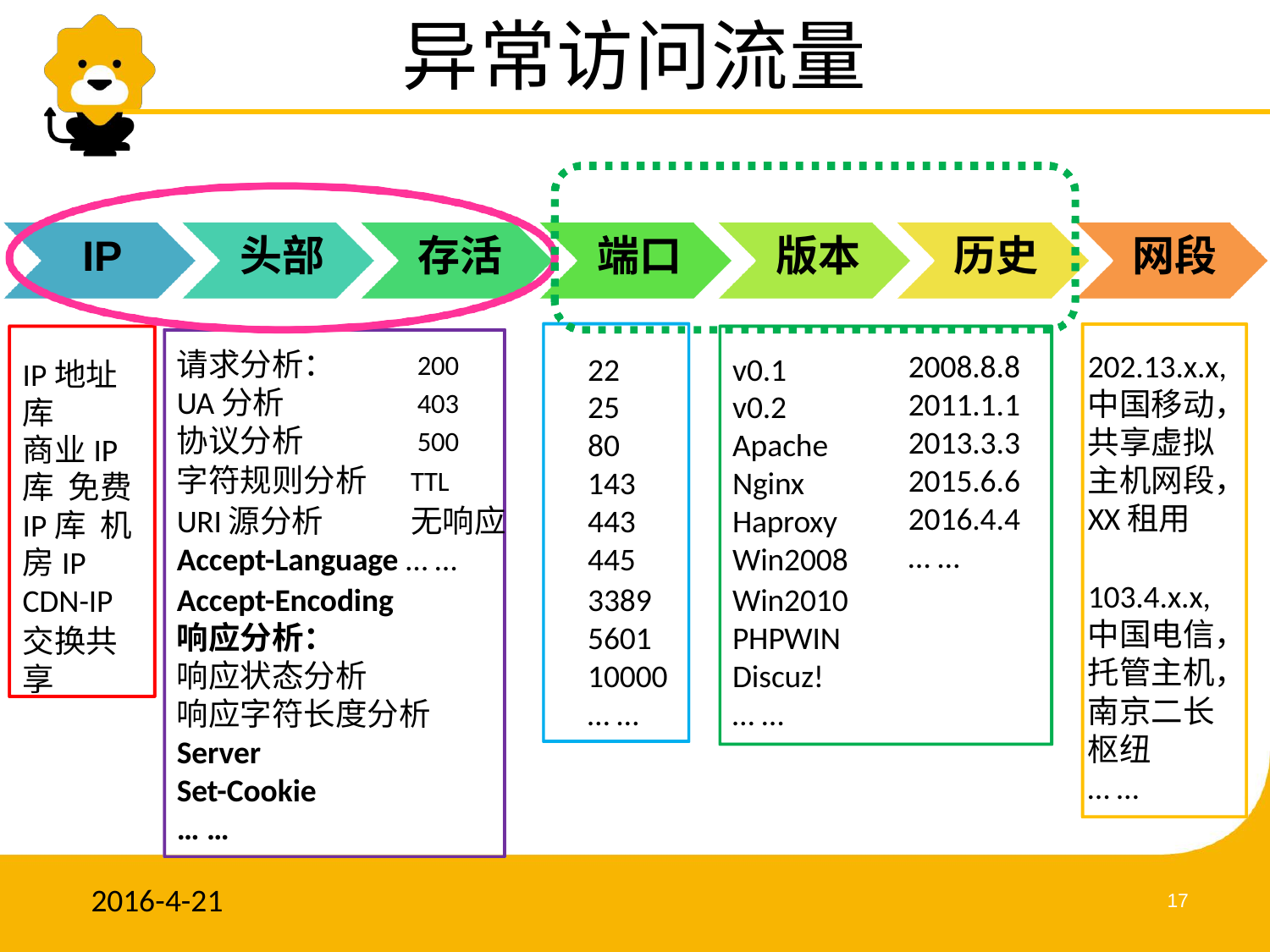

# 异常访问流量

IP
头部
存活
端口
版本
历史
网段
IP地址库
| 请求分析： 200 | 22 | v0.1 | 2008.8.8 | 202.13.x.x, |
| --- | --- | --- | --- | --- |
| UA分析 403 | 25 | v0.2 | 2011.1.1 | 中国移动， |
| 协议分析 500 | 80 | Apache | 2013.3.3 | 共享虚拟 |
| 字符规则分析 TTL | 143 | Nginx | 2015.6.6 | 主机网段， |
| URI源分析 无响应 | 443 | Haproxy | 2016.4.4 | XX租用 |
| Accept-Language … … | 445 | Win2008 | … … |  |
| Accept-Encoding | 3389 | Win2010 |  | 103.4.x.x, |
| 响应分析： | 5601 | PHPWIN |  | 中国电信， |
| 响应状态分析 | 10000 | Discuz! |  | 托管主机， |
| 响应字符长度分析 | … … | … … |  | 南京二长 |
| Server |  |  |  | 枢纽 |
| Set-Cookie |  |  |  | … … |
| … … |  |  |  |  |
商业IP库  免费IP库  机房IP  CDN-IP
交换共享
2016-4-21
17